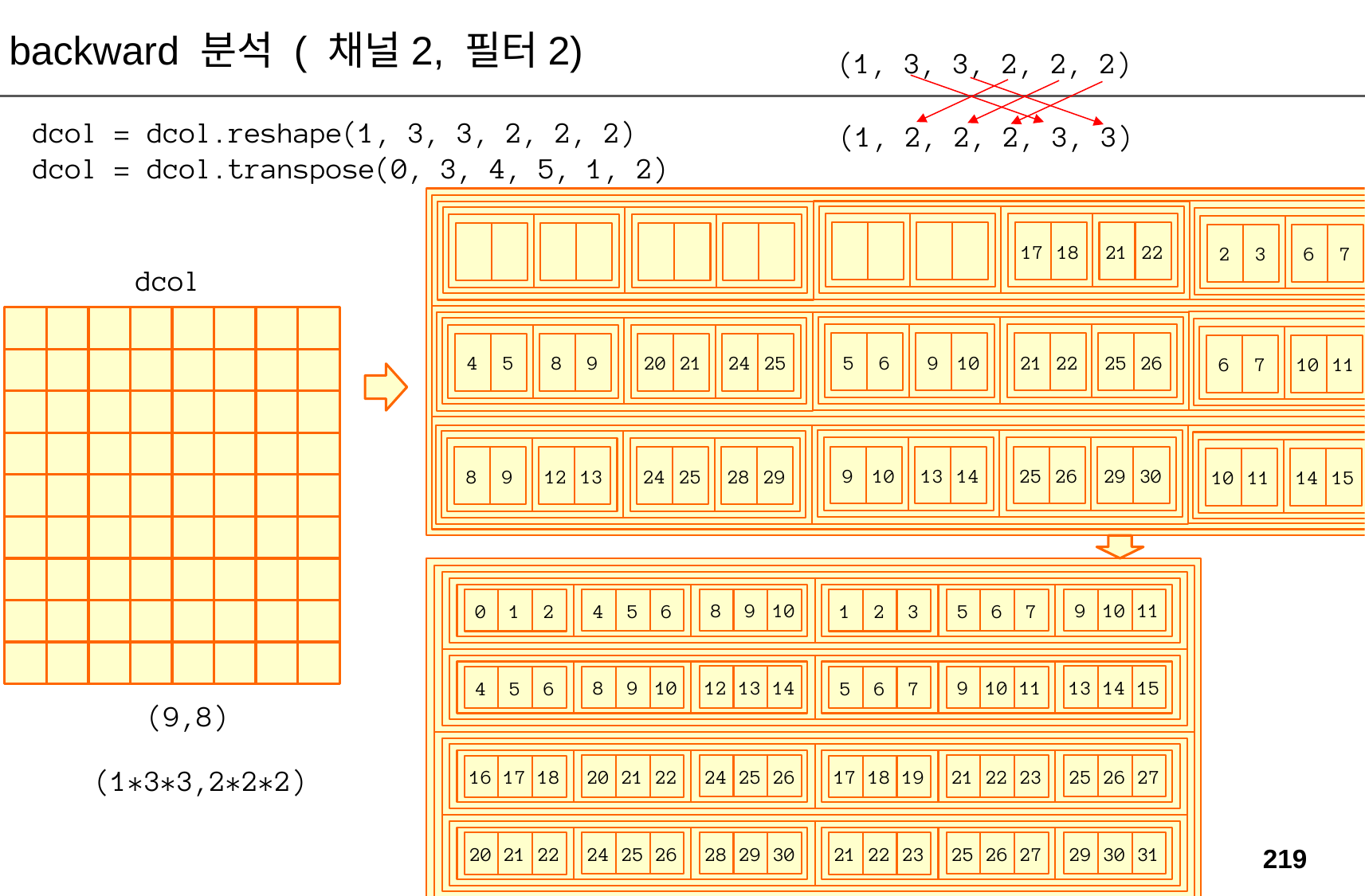

backward 분석 ( 채널2, 필터2)
(1, 3, 3, 2, 2, 2)
dcol = dcol.reshape(1, 3, 3, 2, 2, 2)
dcol = dcol.transpose(0, 3, 4, 5, 1, 2)
(1, 2, 2, 2, 3, 3)

17
18
21
22

2
3
6
7
18
19
22
23

5
6
9
10
21
22
25
26
4
5
8
9
20
21
24
25
6
7
10
11
22
23
26
27

9
10
13
14
25
26
29
30
8
9
12
13
24
25
28
29
10
11
14
15
26
27
30
31
dcol

10
11
9
10
8
9
6
7
5
6
4
5
2
3
0
1
1
2

14
15
13
14
12
13
10
11
9
10
8
9
6
7
5
6
4
5

26
27
24
25
25
26
22
23
20
21
21
22
17
18
18
19
16
17

30
31
29
30
28
29
26
27
24
25
25
26
22
23
20
21
21
22

(9,8)
(1*3*3,2*2*2)